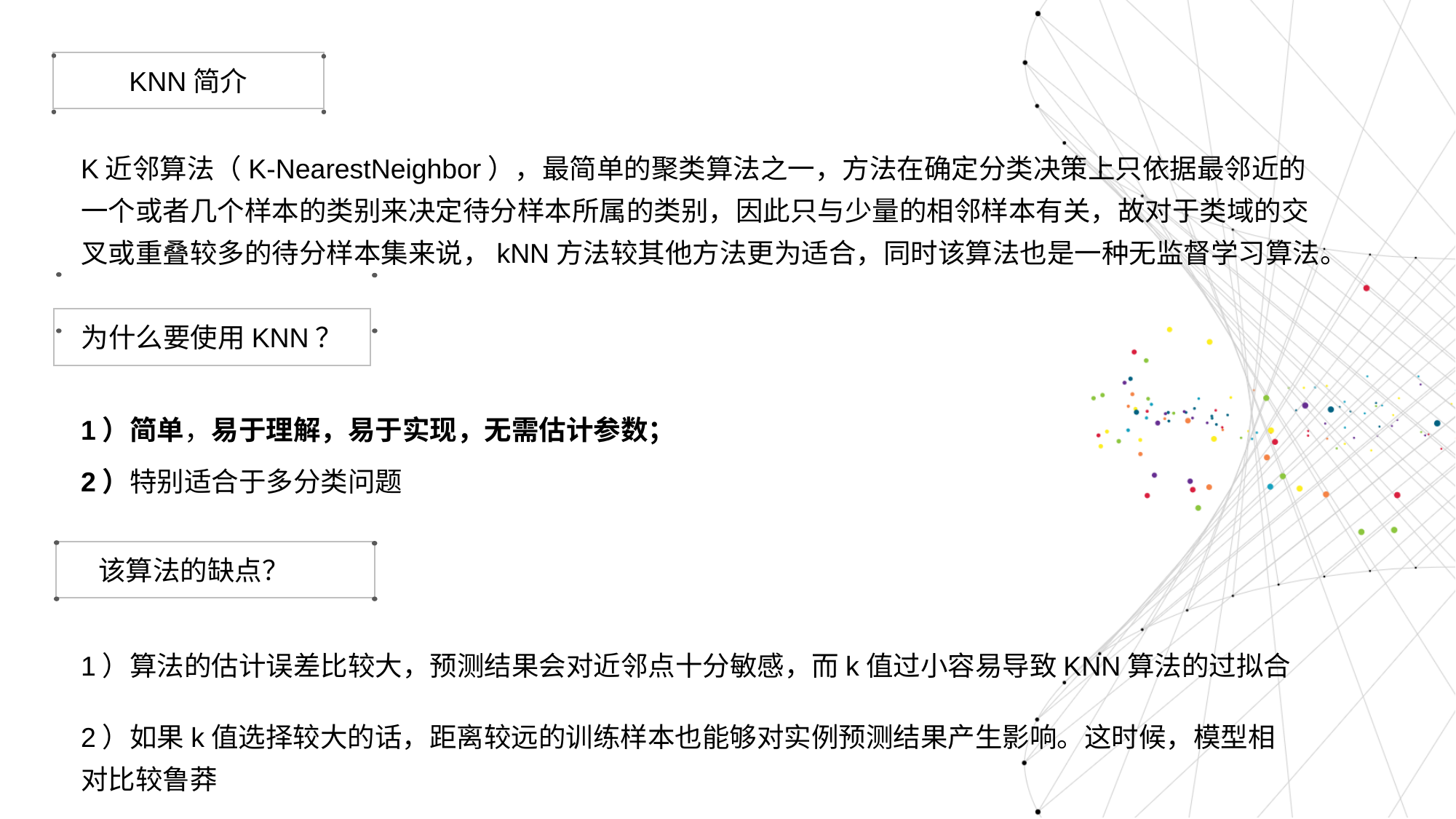

KNN简介

K近邻算法（K-NearestNeighbor），最简单的聚类算法之一，方法在确定分类决策上只依据最邻近的一个或者几个样本的类别来决定待分样本所属的类别，因此只与少量的相邻样本有关，故对于类域的交叉或重叠较多的待分样本集来说，kNN方法较其他方法更为适合，同时该算法也是一种无监督学习算法。

为什么要使用KNN？

1）简单，易于理解，易于实现，无需估计参数；
2）特别适合于多分类问题

    该算法的缺点？

1）算法的估计误差比较大，预测结果会对近邻点十分敏感，而k值过小容易导致KNN算法的过拟合
2）如果k值选择较大的话，距离较远的训练样本也能够对实例预测结果产生影响。这时候，模型相对比较鲁莽